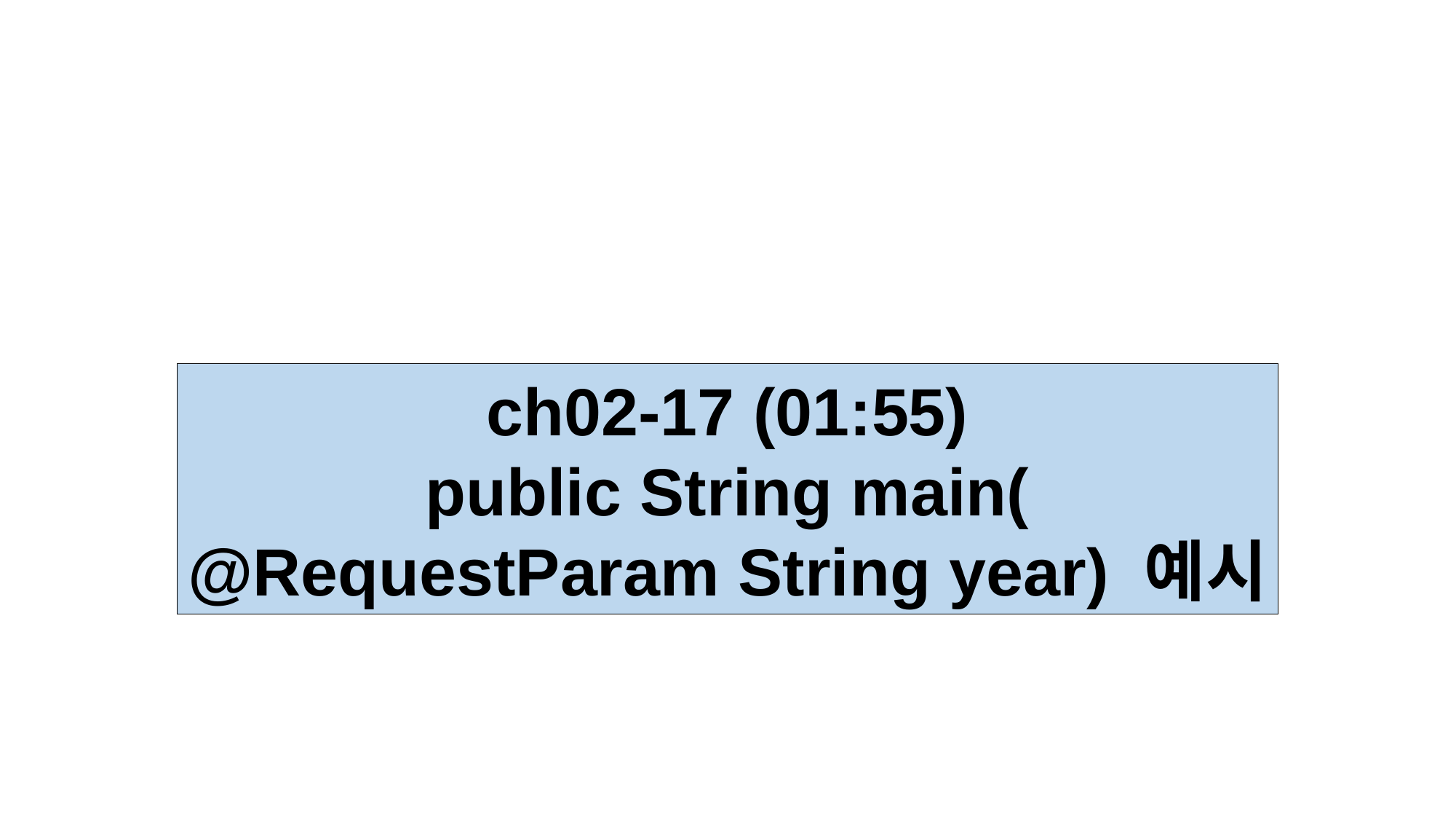

ch02-17 (01:55)
public String main(
@RequestParam String year) 예시